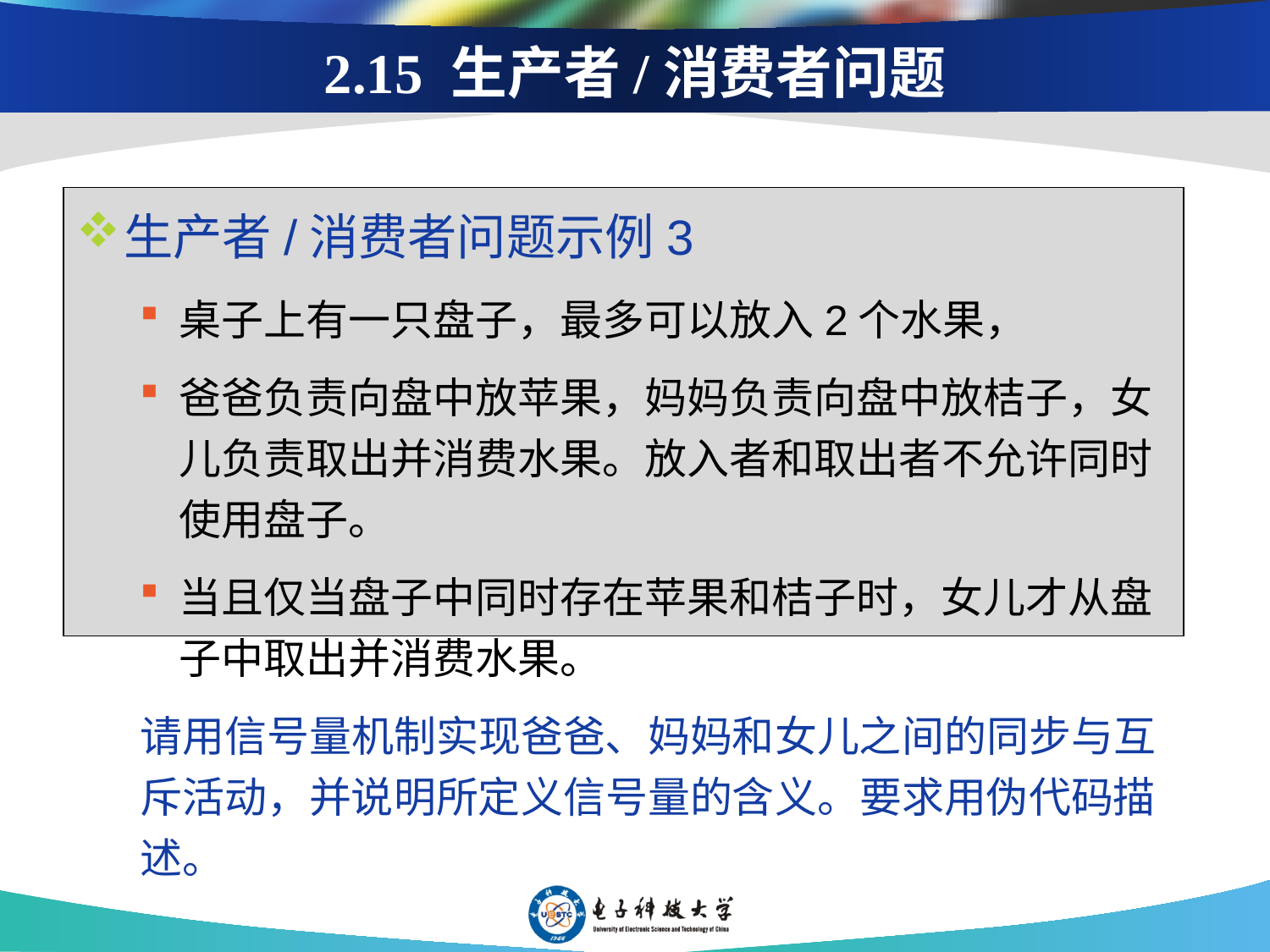

2.15 生产者/消费者问题
生产者/消费者问题示例3
桌子上有一只盘子，最多可以放入2个水果，
爸爸负责向盘中放苹果，妈妈负责向盘中放桔子，女儿负责取出并消费水果。放入者和取出者不允许同时使用盘子。
当且仅当盘子中同时存在苹果和桔子时，女儿才从盘子中取出并消费水果。
请用信号量机制实现爸爸、妈妈和女儿之间的同步与互斥活动，并说明所定义信号量的含义。要求用伪代码描述。